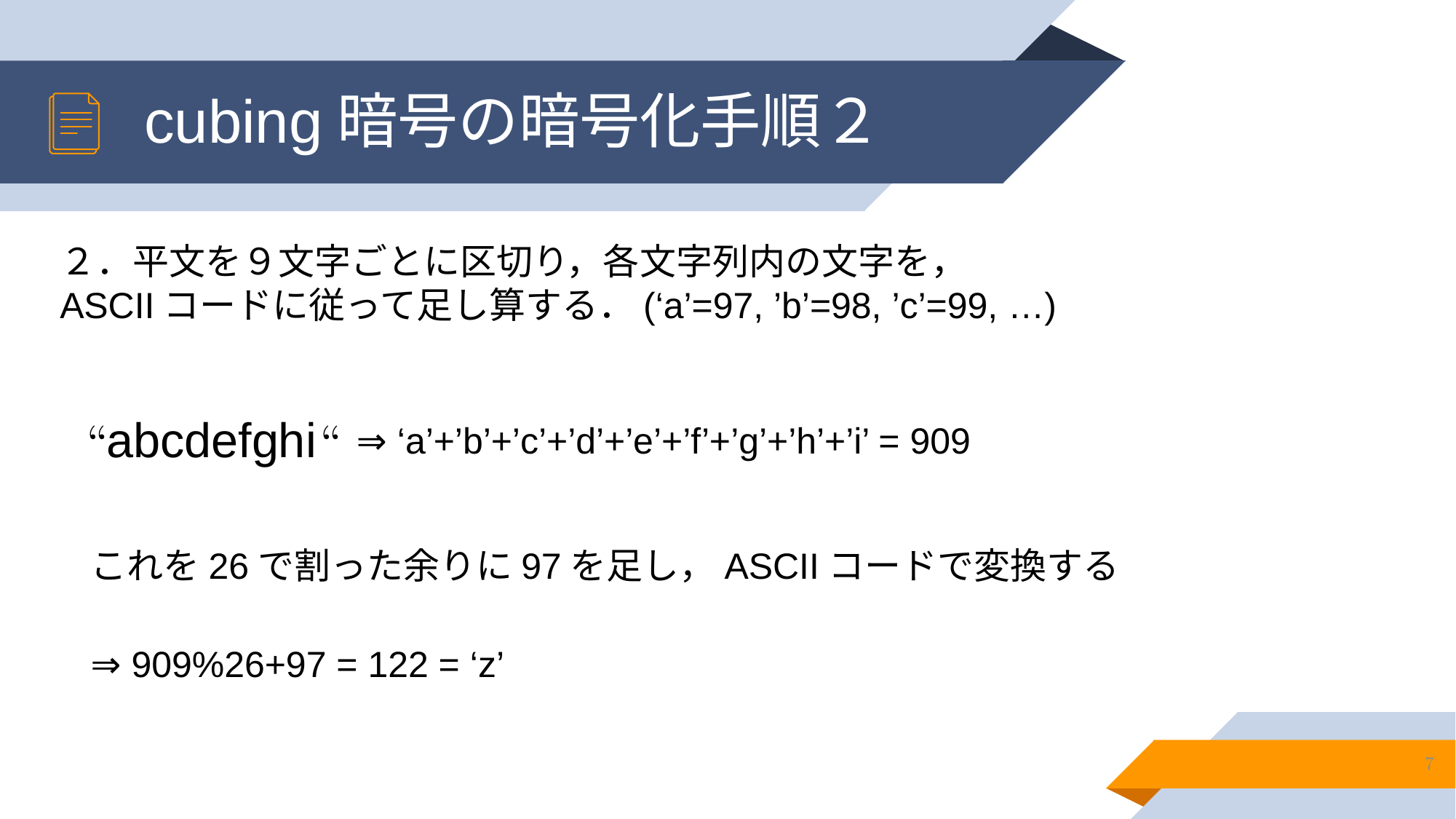

# cubing暗号の暗号化手順２

２．平文を９文字ごとに区切り，各文字列内の文字を，
ASCIIコードに従って足し算する．(‘a’=97, ’b’=98, ’c’=99, …)
“abcdefghi“
⇒ ‘a’+’b’+’c’+’d’+’e’+’f’+’g’+’h’+’i’ = 909
これを26で割った余りに97を足し，ASCIIコードで変換する
⇒ 909%26+97 = 122 = ‘z’
7
※文字コードはASCIIコードを使用